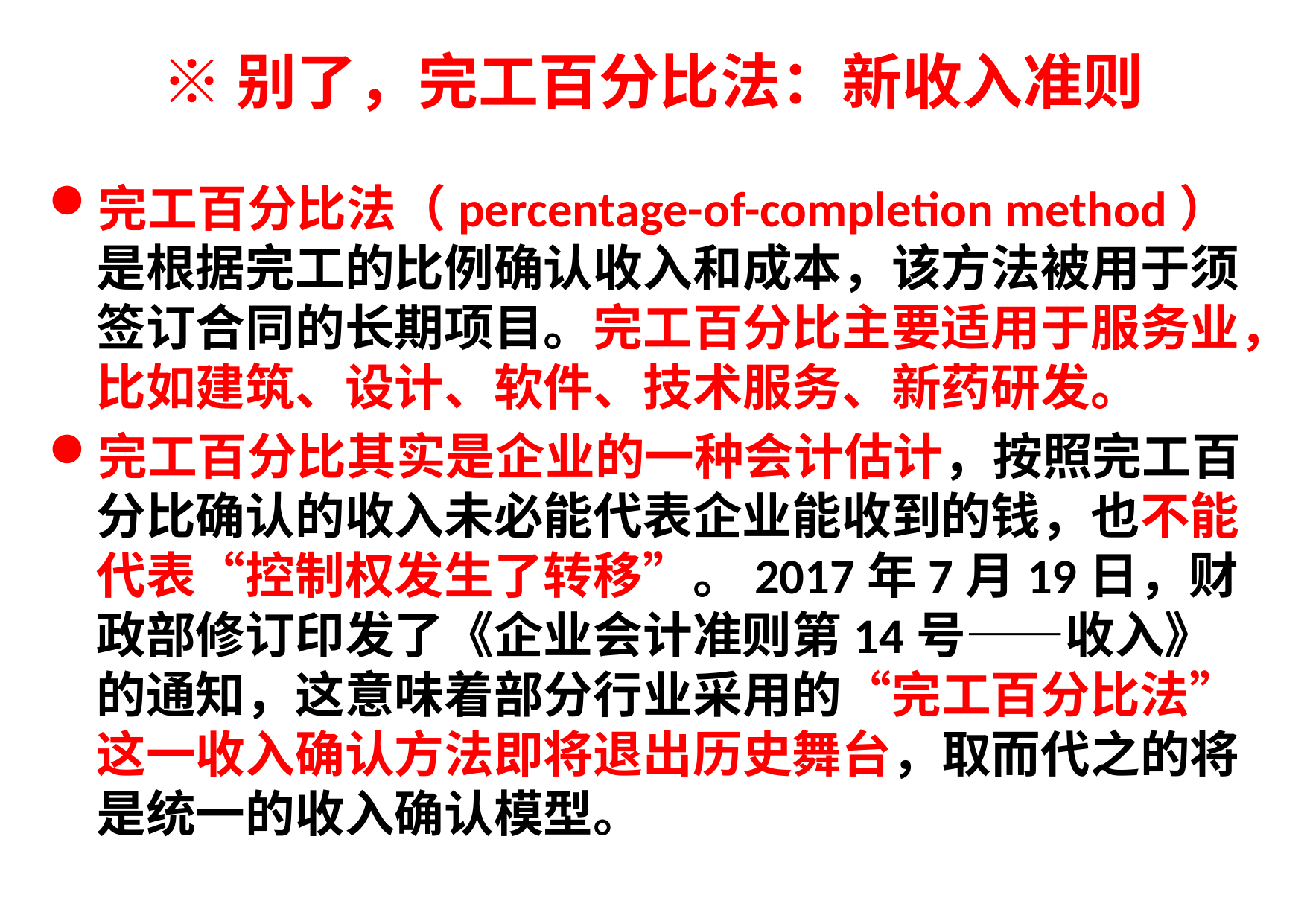

# ※别了，完工百分比法：新收入准则
完工百分比法（percentage-of-completion method）是根据完工的比例确认收入和成本，该方法被用于须签订合同的长期项目。完工百分比主要适用于服务业，比如建筑、设计、软件、技术服务、新药研发。
完工百分比其实是企业的一种会计估计，按照完工百分比确认的收入未必能代表企业能收到的钱，也不能代表“控制权发生了转移”。2017年7月19日，财政部修订印发了《企业会计准则第14号——收入》的通知，这意味着部分行业采用的“完工百分比法”这一收入确认方法即将退出历史舞台，取而代之的将是统一的收入确认模型。

97